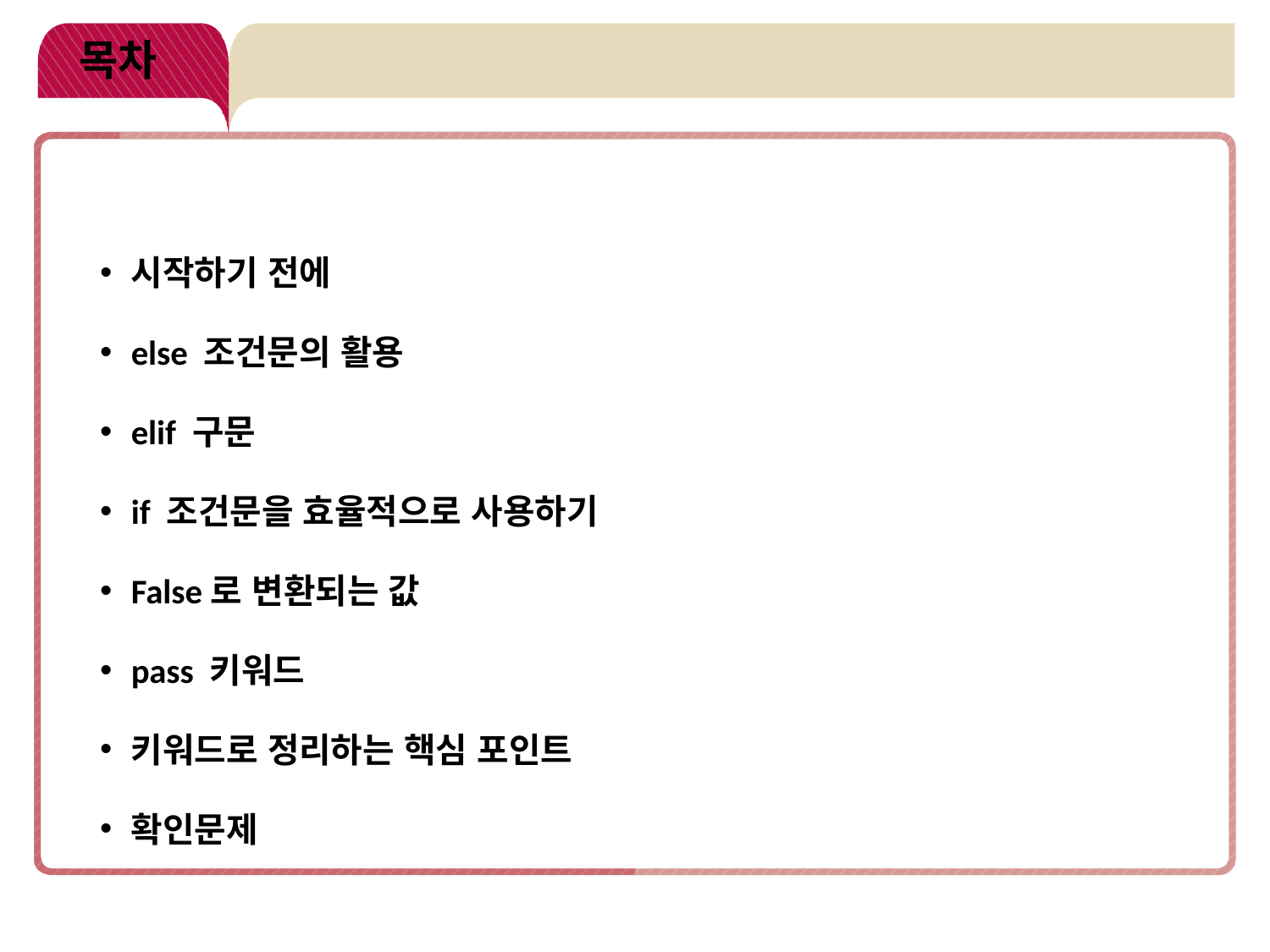

# 목차

시작하기 전에
else 조건문의 활용
elif 구문
if 조건문을 효율적으로 사용하기
False로 변환되는 값
pass 키워드
키워드로 정리하는 핵심 포인트
확인문제